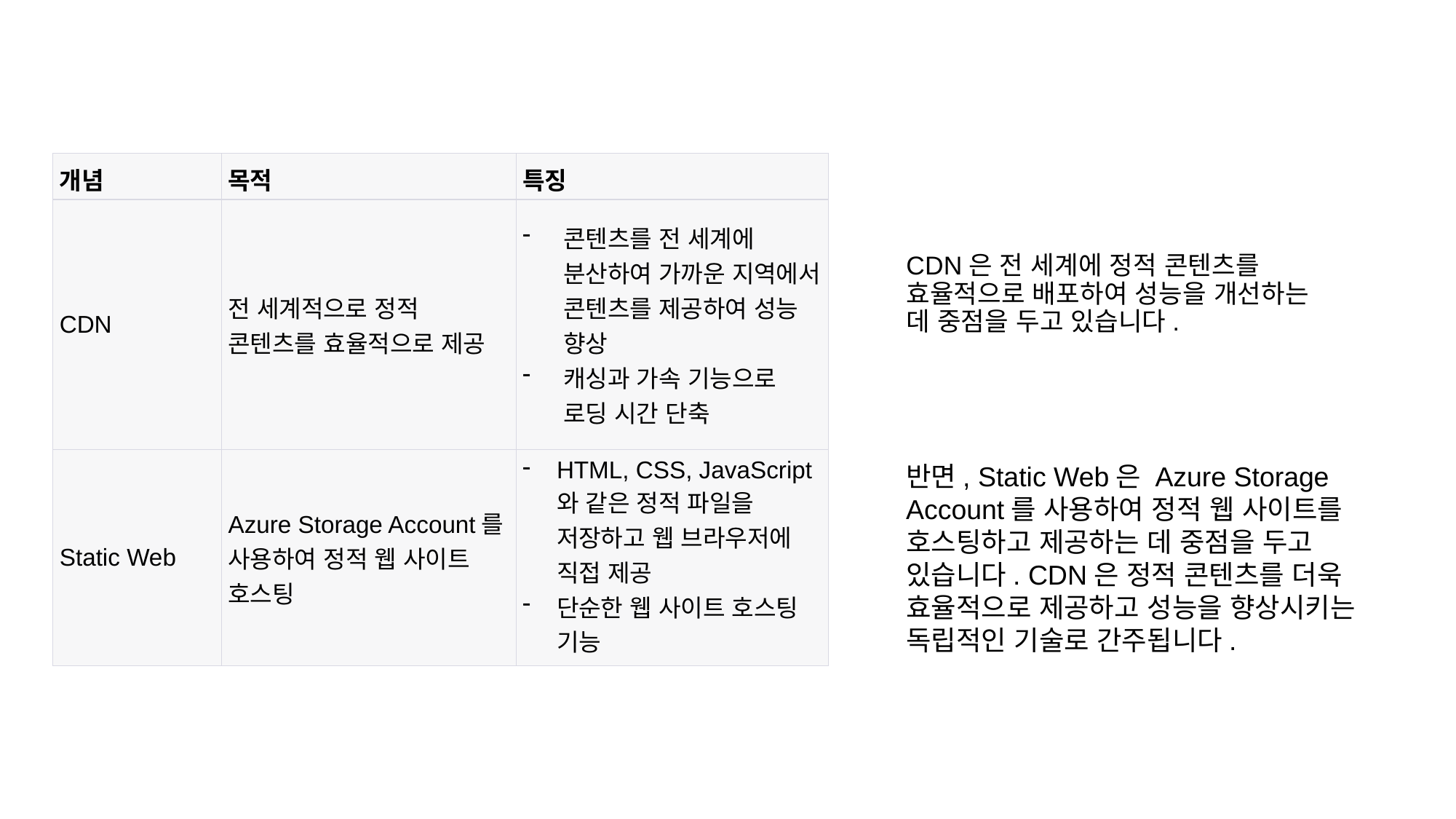

| 개념 | 목적 | 특징 |
| --- | --- | --- |
| CDN | 전 세계적으로 정적 콘텐츠를 효율적으로 제공 | 콘텐츠를 전 세계에 분산하여 가까운 지역에서 콘텐츠를 제공하여 성능 향상 캐싱과 가속 기능으로 로딩 시간 단축 |
| Static Web | Azure Storage Account를 사용하여 정적 웹 사이트 호스팅 | HTML, CSS, JavaScript와 같은 정적 파일을 저장하고 웹 브라우저에 직접 제공 단순한 웹 사이트 호스팅 기능 |
CDN은 전 세계에 정적 콘텐츠를 효율적으로 배포하여 성능을 개선하는 데 중점을 두고 있습니다.
반면, Static Web은 Azure Storage Account를 사용하여 정적 웹 사이트를 호스팅하고 제공하는 데 중점을 두고 있습니다. CDN은 정적 콘텐츠를 더욱 효율적으로 제공하고 성능을 향상시키는 독립적인 기술로 간주됩니다.